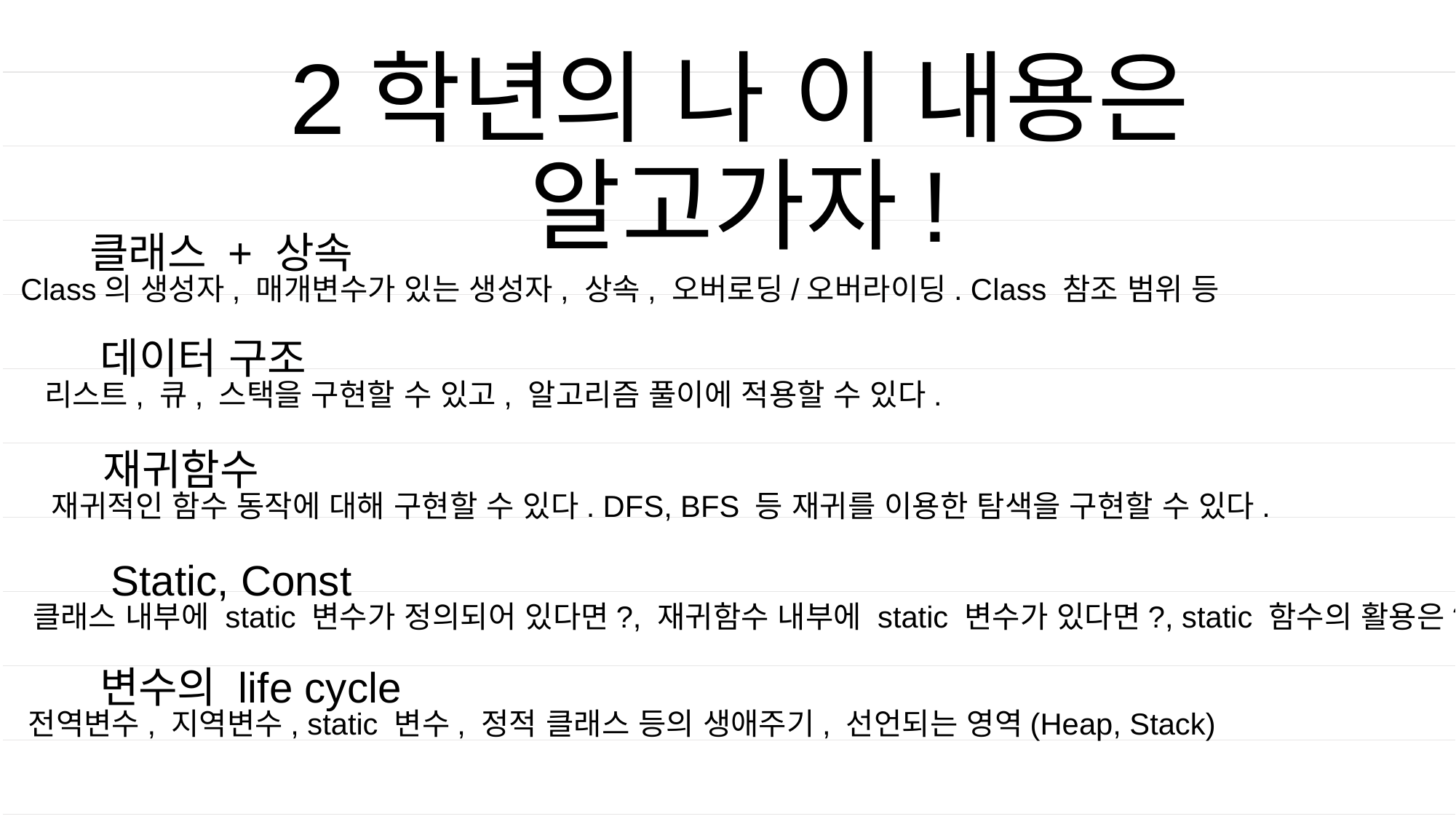

2학년의 나 이 내용은 알고가자!
클래스 + 상속
Class의 생성자, 매개변수가 있는 생성자, 상속, 오버로딩/오버라이딩. Class 참조 범위 등
데이터 구조
리스트, 큐, 스택을 구현할 수 있고, 알고리즘 풀이에 적용할 수 있다.
재귀함수
재귀적인 함수 동작에 대해 구현할 수 있다. DFS, BFS 등 재귀를 이용한 탐색을 구현할 수 있다.
Static, Const
클래스 내부에 static 변수가 정의되어 있다면?, 재귀함수 내부에 static 변수가 있다면?, static 함수의 활용은?
변수의 life cycle
전역변수, 지역변수, static 변수, 정적 클래스 등의 생애주기, 선언되는 영역(Heap, Stack)